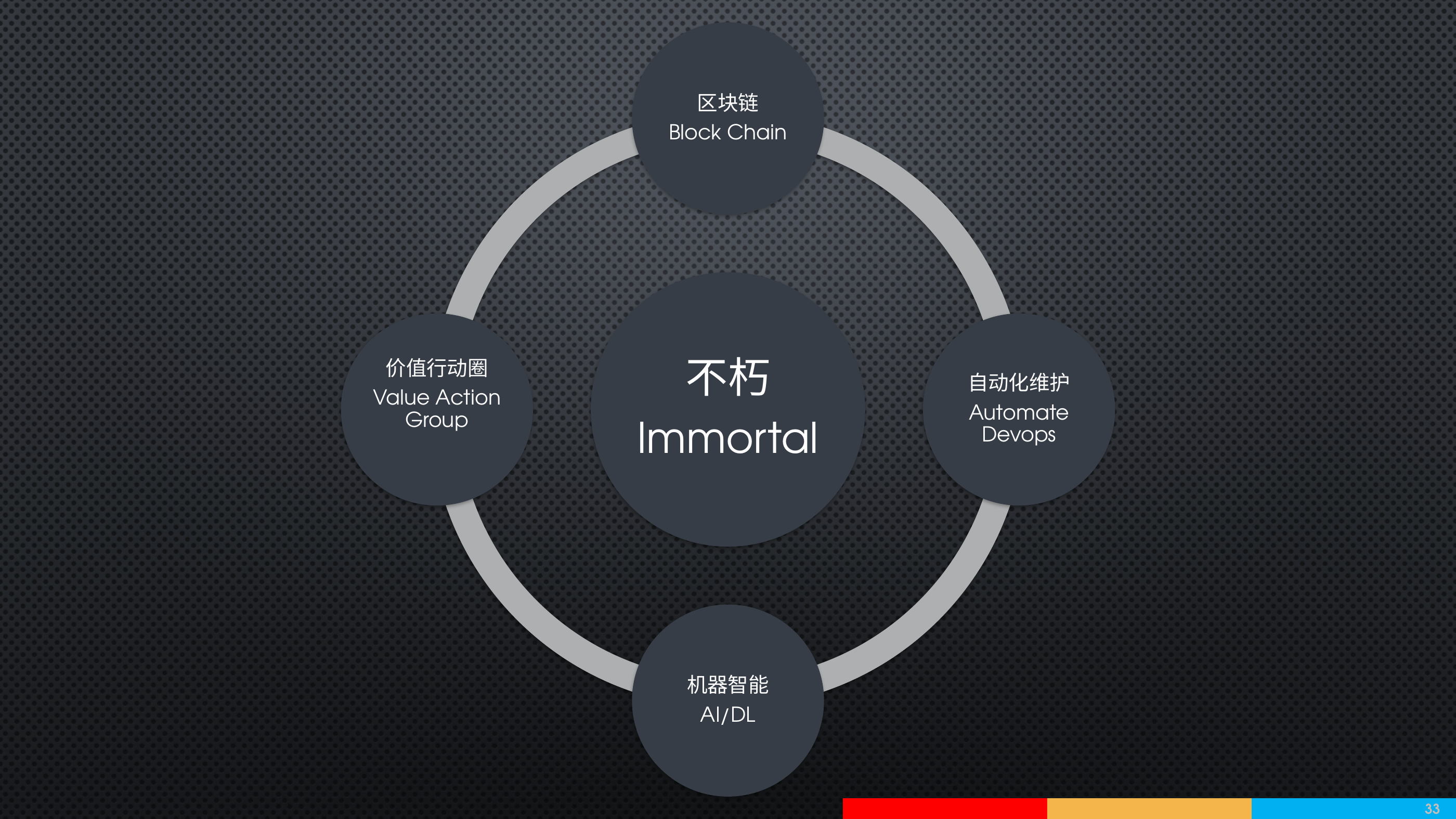

不朽
Immortal
区块链
Block Chain
自动化维护
Automate Devops
机器智能
AI/DL
价值行动圈
Value Action Group